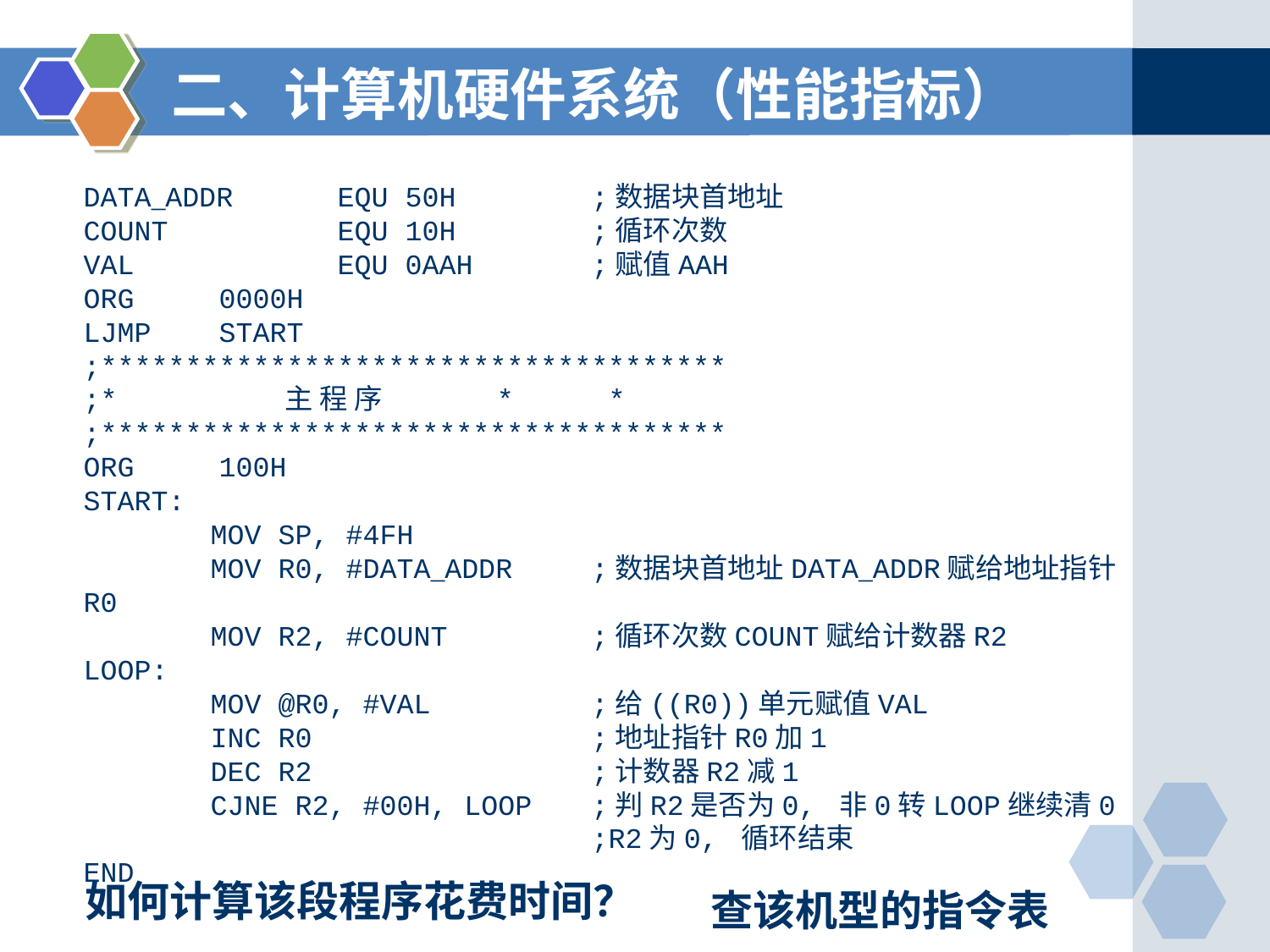

二、计算机硬件系统（性能指标）
DATA_ADDR 	EQU 50H		;数据块首地址
COUNT 		EQU 10H		;循环次数
VAL  		EQU 0AAH	;赋值AAH
ORG     0000H
LJMP    START
;*************************************
;*	    主 程 序                 *	 *
;*************************************
ORG     100H
START:
	MOV SP, #4FH
	MOV R0, #DATA_ADDR	;数据块首地址DATA_ADDR赋给地址指针R0
	MOV R2, #COUNT       	;循环次数COUNT赋给计数器R2
LOOP:
	MOV @R0, #VAL  	;给((R0))单元赋值VAL
	INC R0             	;地址指针R0加1
	DEC R2             	;计数器R2减1
	CJNE R2, #00H, LOOP   	;判R2是否为0, 非0转LOOP继续清0
		               ;R2为0, 循环结束
END
如何计算该段程序花费时间？
查该机型的指令表
••• 72